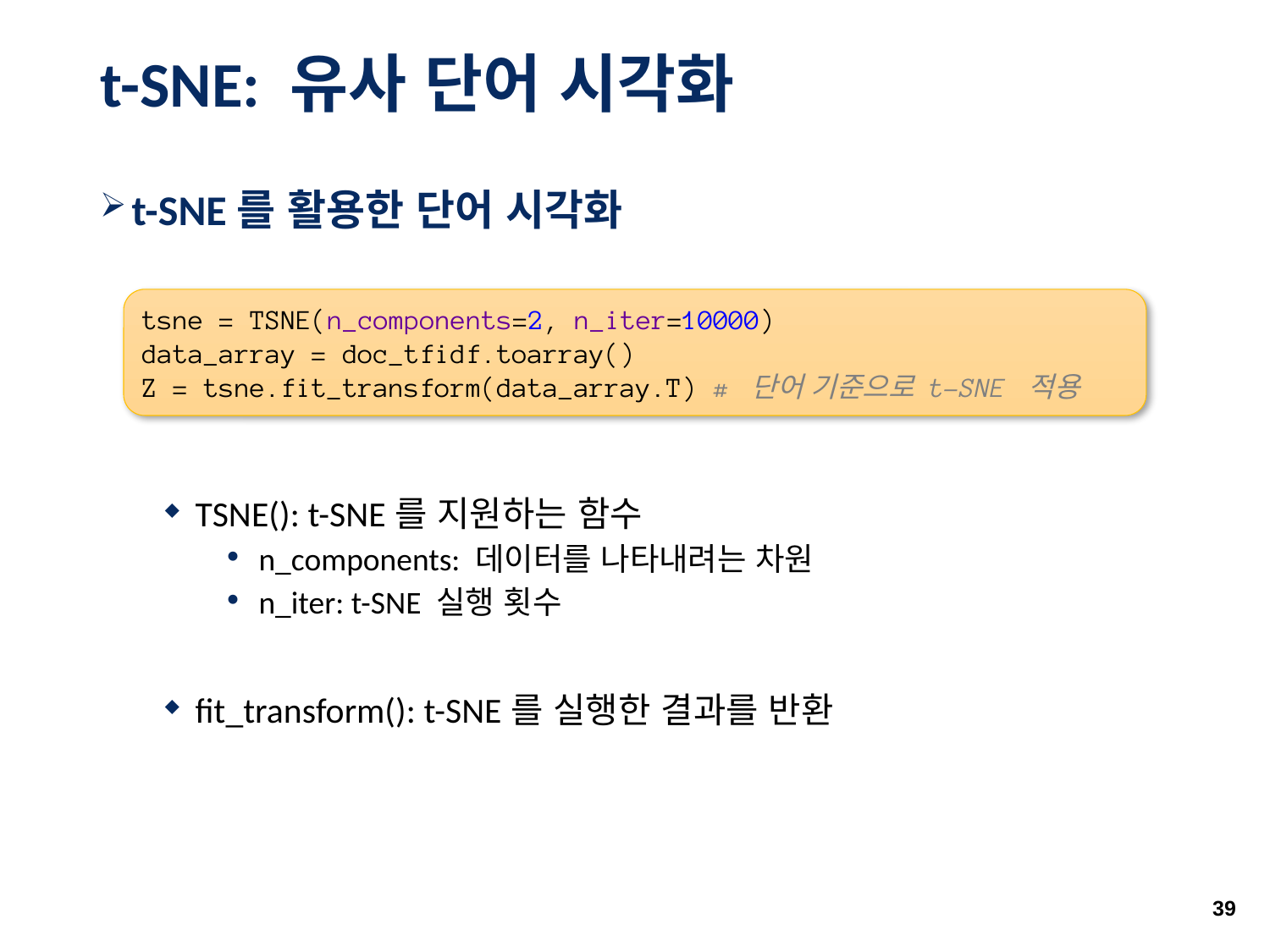

# t-SNE: 유사 단어 시각화
t-SNE를 활용한 단어 시각화

TSNE(): t-SNE를 지원하는 함수
n_components: 데이터를 나타내려는 차원
n_iter: t-SNE 실행 횟수

fit_transform(): t-SNE를 실행한 결과를 반환
tsne = TSNE(n_components=2, n_iter=10000)
data_array = doc_tfidf.toarray()
Z = tsne.fit_transform(data_array.T) # 단어 기준으로 t-SNE 적용
39